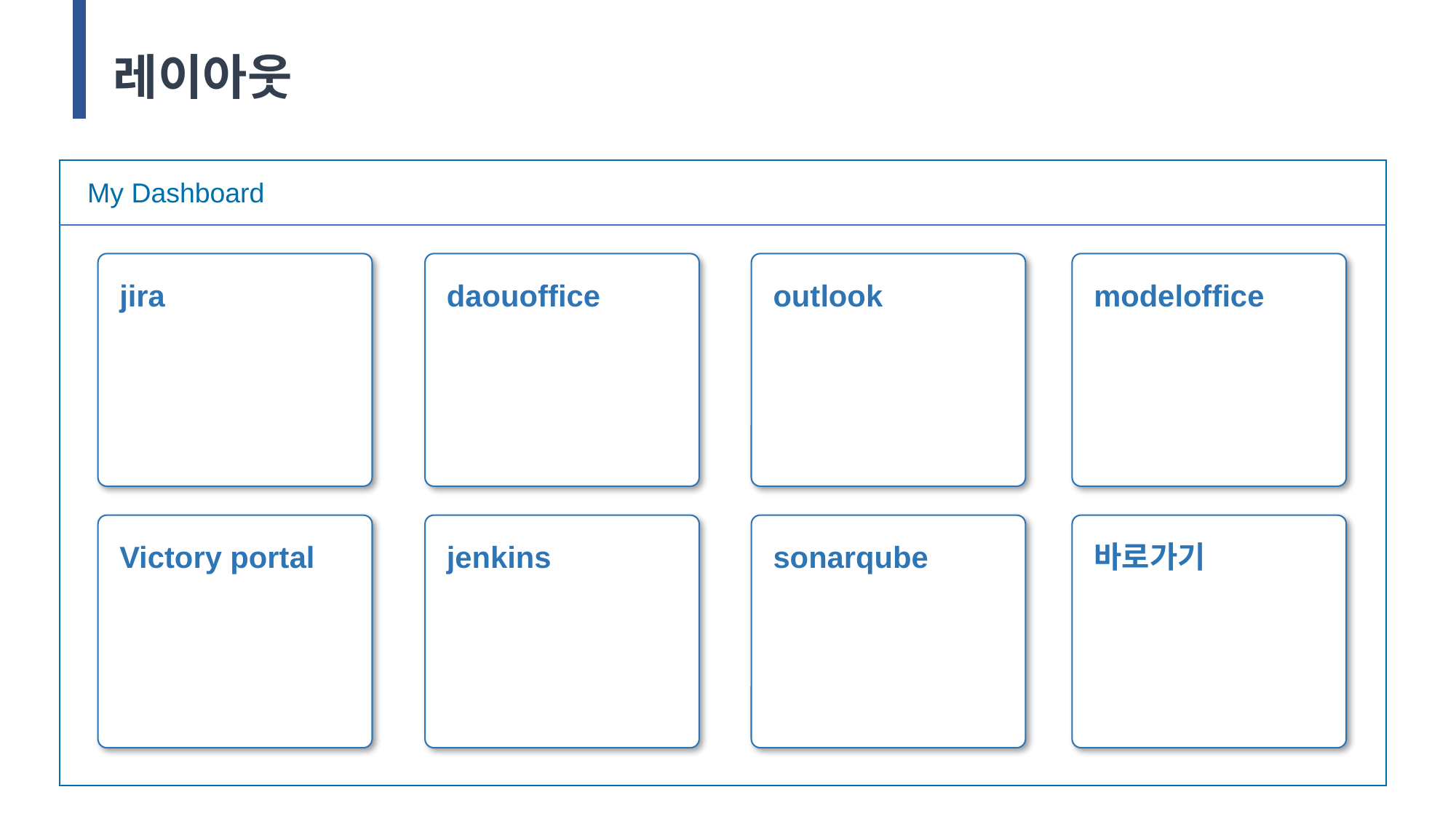

레이아웃

My Dashboard

modeloffice

jira

daouoffice

outlook

Victory portal

jenkins

sonarqube

바로가기